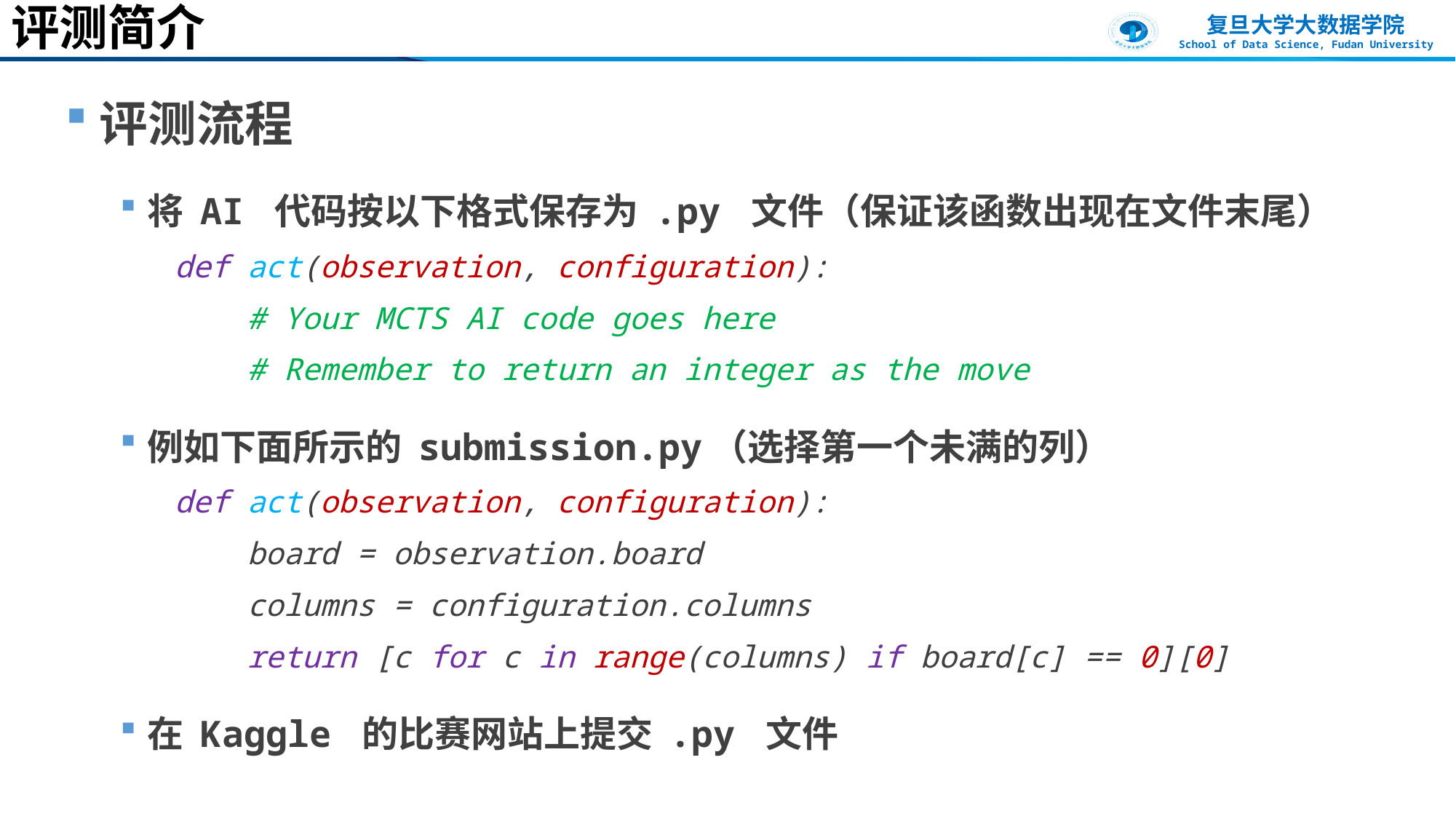

# 评测简介
评测流程
将 AI 代码按以下格式保存为 .py 文件（保证该函数出现在文件末尾）
def act(observation, configuration):
    # Your MCTS AI code goes here
    # Remember to return an integer as the move
例如下面所示的 submission.py（选择第一个未满的列）
def act(observation, configuration):
    board = observation.board
    columns = configuration.columns
    return [c for c in range(columns) if board[c] == 0][0]
在 Kaggle 的比赛网站上提交 .py 文件